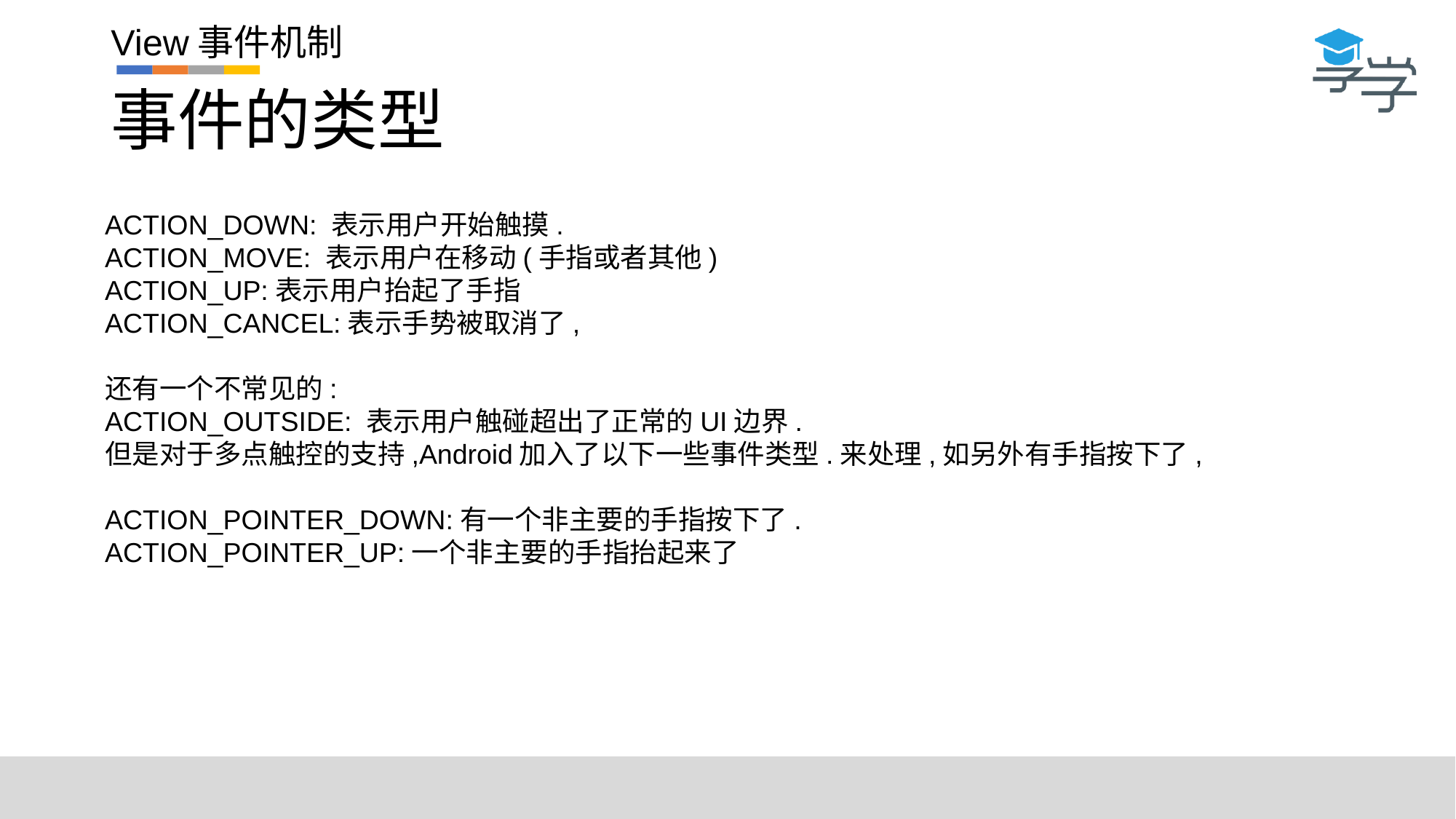

# 事件的类型
View事件机制

ACTION_DOWN: 表示用户开始触摸.
ACTION_MOVE: 表示用户在移动(手指或者其他)
ACTION_UP:表示用户抬起了手指
ACTION_CANCEL:表示手势被取消了,

还有一个不常见的:
ACTION_OUTSIDE: 表示用户触碰超出了正常的UI边界.
但是对于多点触控的支持,Android加入了以下一些事件类型.来处理,如另外有手指按下了,

ACTION_POINTER_DOWN:有一个非主要的手指按下了.
ACTION_POINTER_UP:一个非主要的手指抬起来了